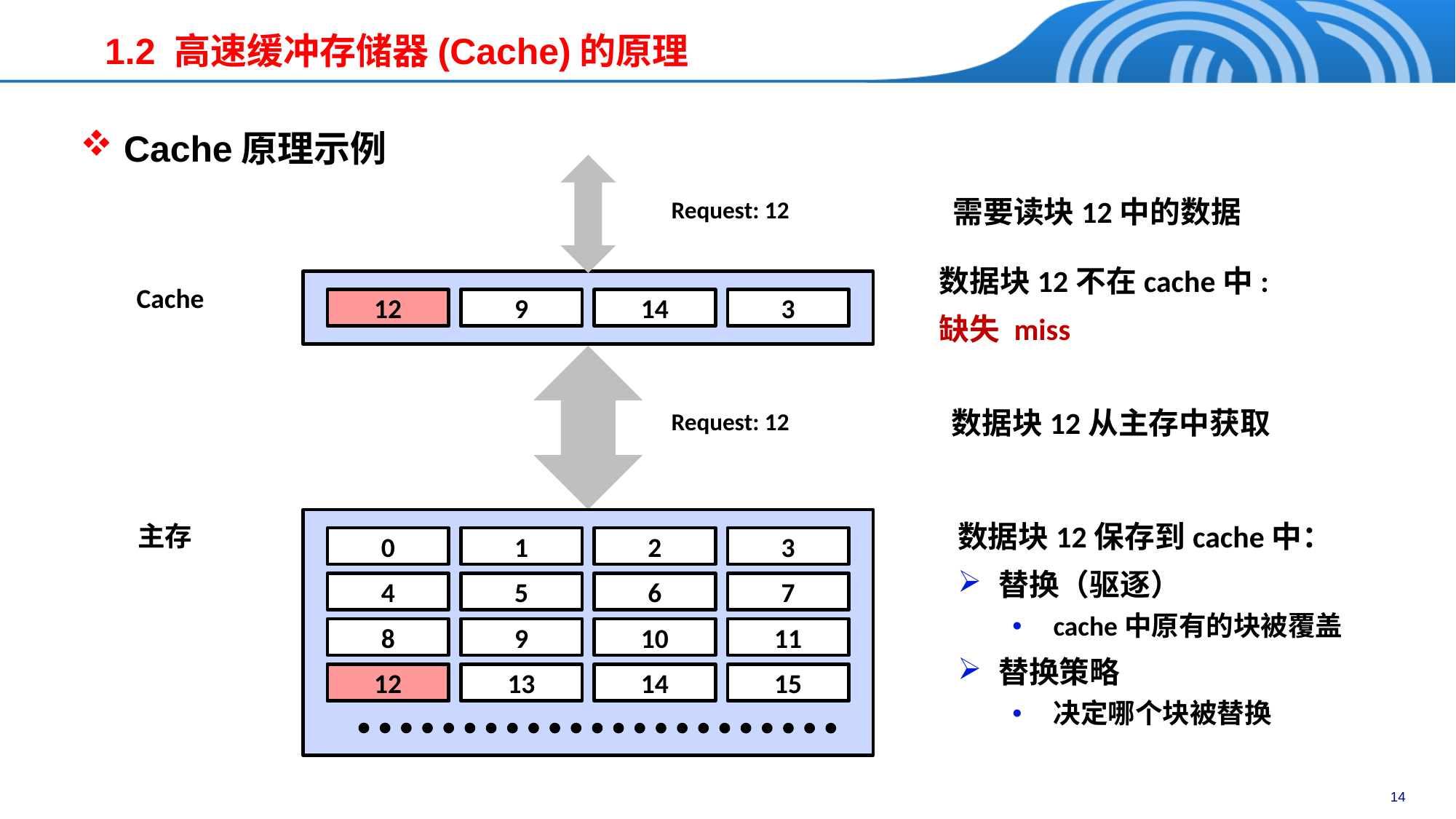

# 1.2 高速缓冲存储器(Cache)的原理
 Cache原理示例

需要读块12中的数据
Request: 12
数据块12不在cache中:
缺失 miss

Cache
12
9
14
3

数据块12从主存中获取
Request: 12
数据块12保存到cache中：
替换（驱逐）
cache中原有的块被覆盖
替换策略
决定哪个块被替换

主存
0
1
2
3
4
5
6
7
8
9
10
11
12
12
13
14
15